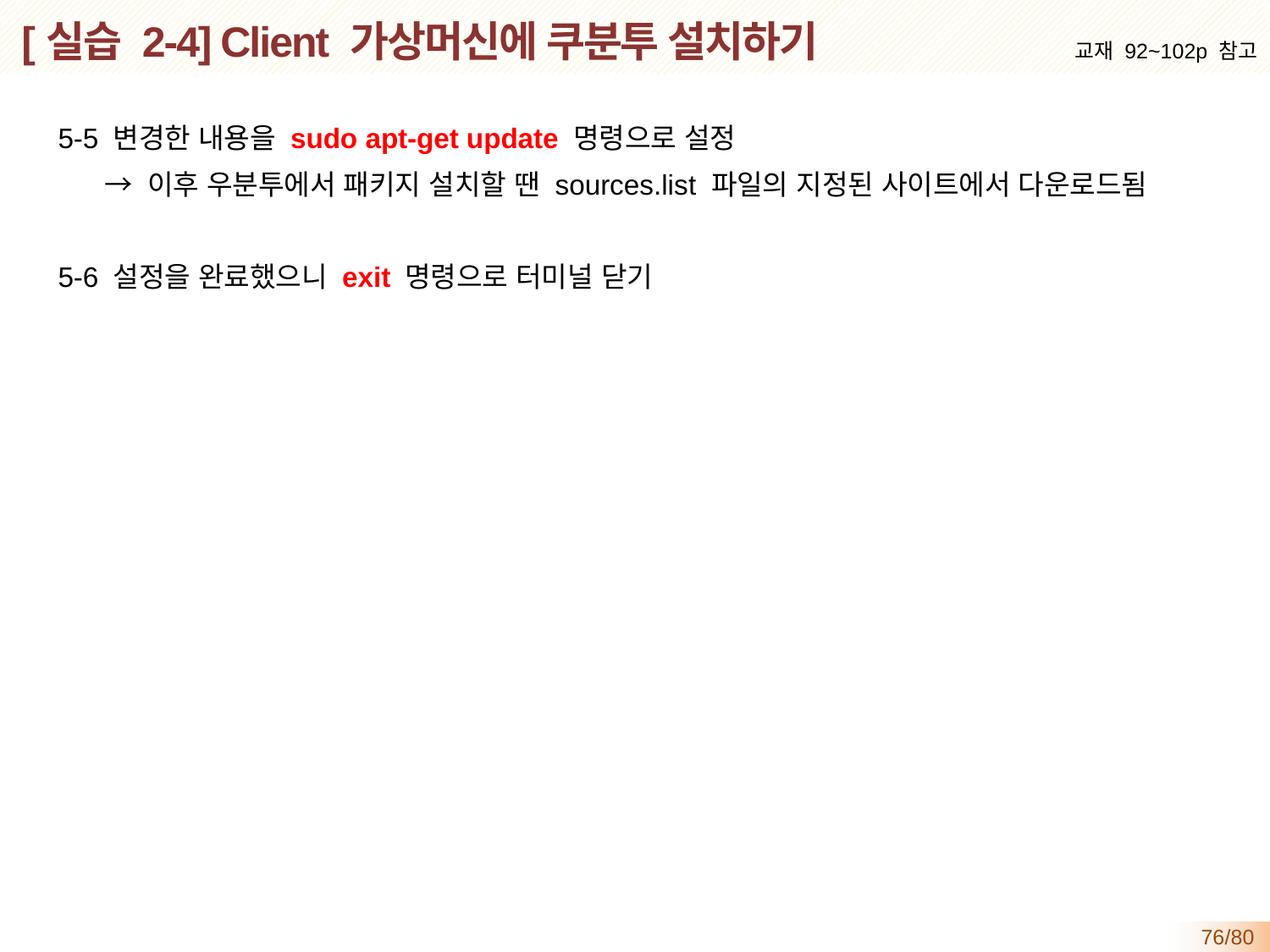

# [실습 2-4] Client 가상머신에 쿠분투 설치하기
교재 92~102p 참고
   5-5 변경한 내용을 sudo apt-get update 명령으로 설정
         → 이후 우분투에서 패키지 설치할 땐 sources.list 파일의 지정된 사이트에서 다운로드됨

   5-6 설정을 완료했으니 exit 명령으로 터미널 닫기